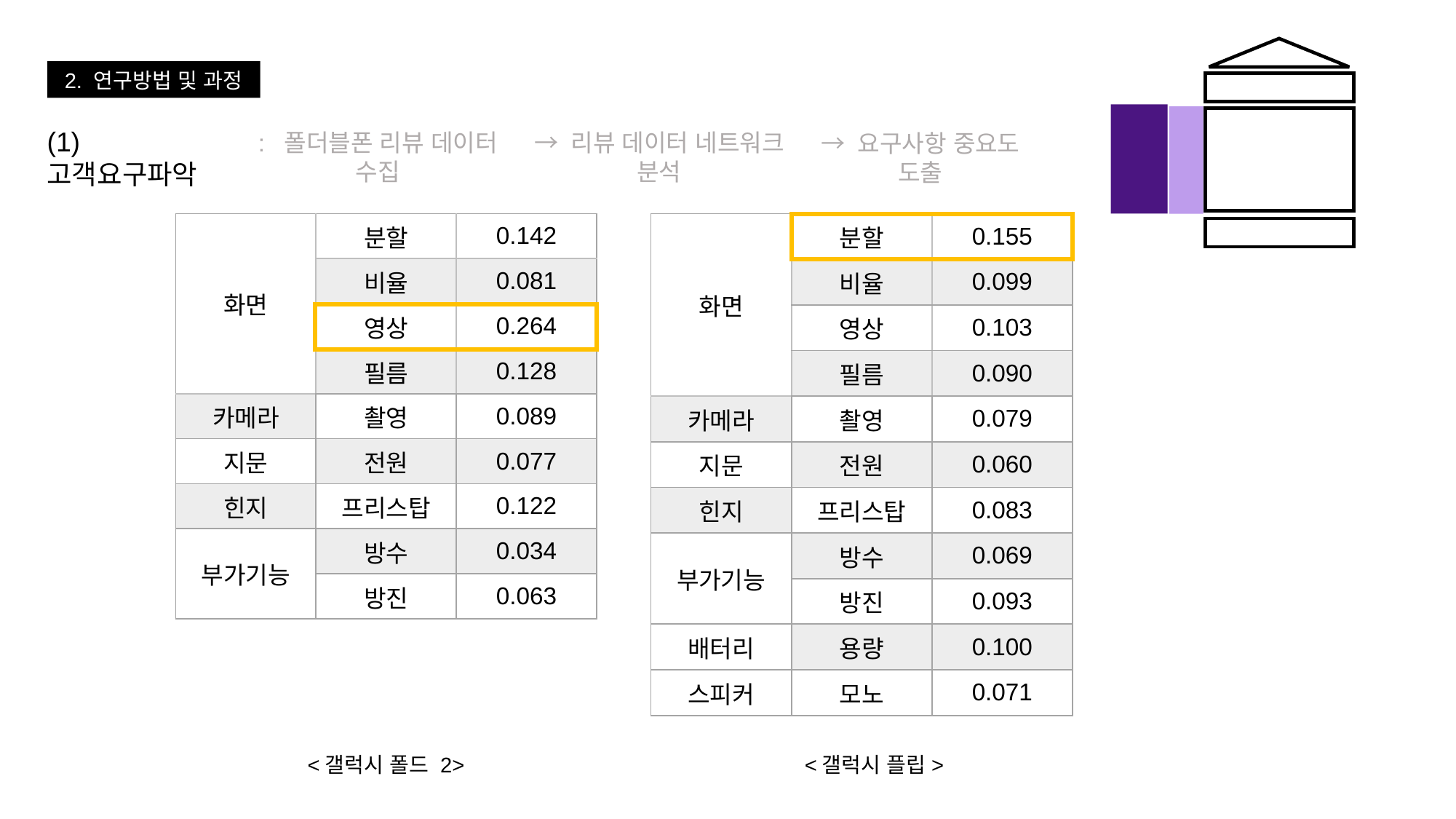

2. 연구방법 및 과정

(1) 고객요구파악
:  폴더블폰 리뷰 데이터 수집
→ 리뷰 데이터 네트워크 분석
→ 요구사항 중요도 도출
| 화면 | 분할 | 0.142 |
| --- | --- | --- |
|  | 비율 | 0.081 |
|  | 영상 | 0.264 |
|  | 필름 | 0.128 |
| 카메라 | 촬영 | 0.089 |
| 지문 | 전원 | 0.077 |
| 힌지 | 프리스탑 | 0.122 |
| 부가기능 | 방수 | 0.034 |
|  | 방진 | 0.063 |
| 화면 | 분할 | 0.155 |
| --- | --- | --- |
|  | 비율 | 0.099 |
|  | 영상 | 0.103 |
|  | 필름 | 0.090 |
| 카메라 | 촬영 | 0.079 |
| 지문 | 전원 | 0.060 |
| 힌지 | 프리스탑 | 0.083 |
| 부가기능 | 방수 | 0.069 |
|  | 방진 | 0.093 |
| 배터리 | 용량 | 0.100 |
| 스피커 | 모노 | 0.071 |

<갤럭시 폴드 2>
<갤럭시 플립>